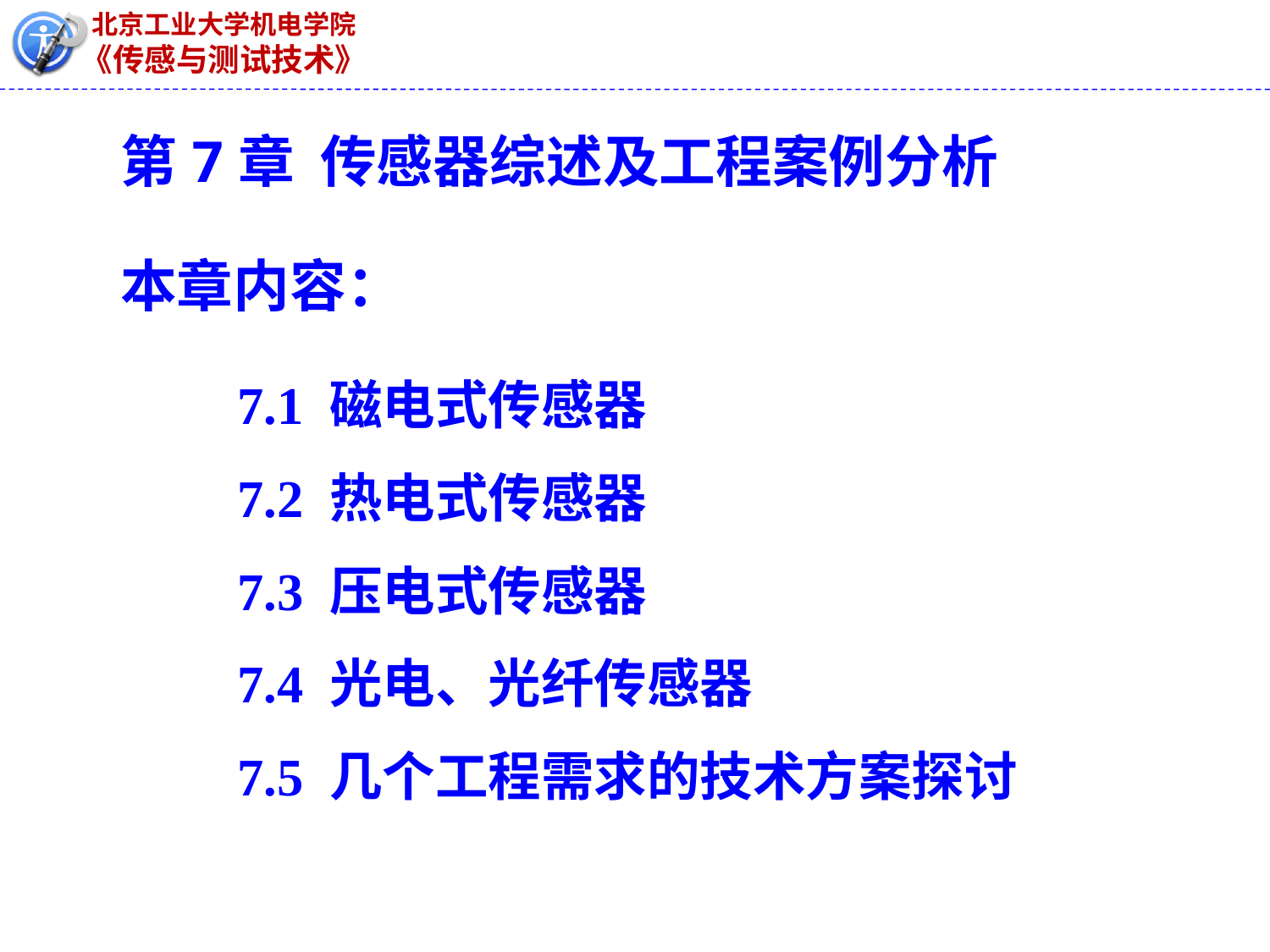

第7章  传感器综述及工程案例分析
本章内容：
7.1 磁电式传感器
7.2 热电式传感器
7.3 压电式传感器
7.4 光电、光纤传感器
7.5 几个工程需求的技术方案探讨